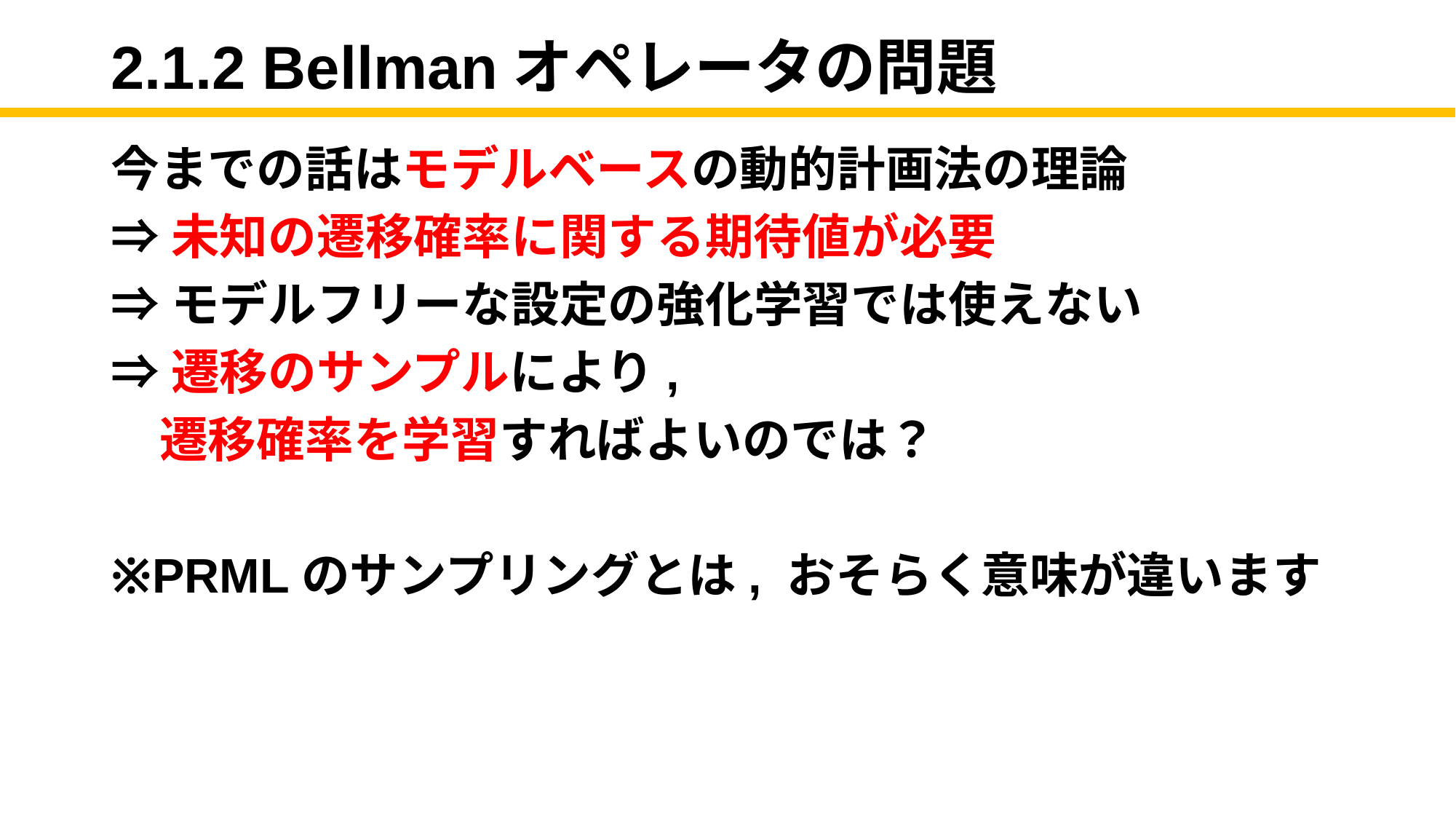

# 2.1.2 Bellmanオペレータの問題
今までの話はモデルベースの動的計画法の理論
⇒未知の遷移確率に関する期待値が必要
⇒モデルフリーな設定の強化学習では使えない
⇒遷移のサンプルにより,
　遷移確率を学習すればよいのでは？

※PRMLのサンプリングとは, おそらく意味が違います